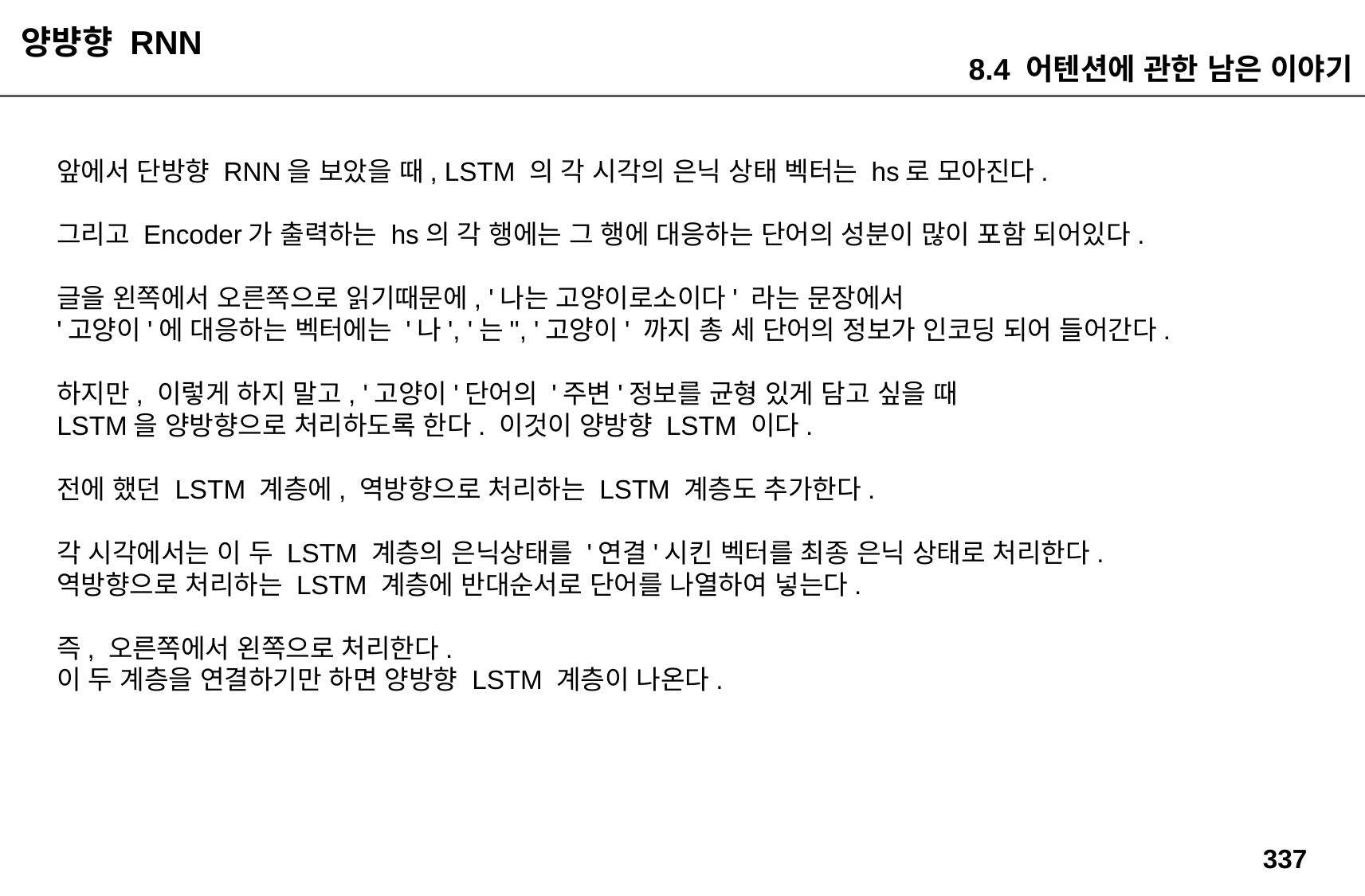

양뱡향 RNN
8.4 어텐션에 관한 남은 이야기
앞에서 단방향 RNN을 보았을 때, LSTM 의 각 시각의 은닉 상태 벡터는 hs로 모아진다.

그리고 Encoder가 출력하는 hs의 각 행에는 그 행에 대응하는 단어의 성분이 많이 포함 되어있다.

글을 왼쪽에서 오른쪽으로 읽기때문에, '나는 고양이로소이다' 라는 문장에서
'고양이'에 대응하는 벡터에는 '나', '는'', '고양이' 까지 총 세 단어의 정보가 인코딩 되어 들어간다.

하지만, 이렇게 하지 말고, '고양이'단어의 '주변'정보를 균형 있게 담고 싶을 때
LSTM을 양방향으로 처리하도록 한다. 이것이 양방향 LSTM 이다.

전에 했던 LSTM 계층에, 역방향으로 처리하는 LSTM 계층도 추가한다.

각 시각에서는 이 두 LSTM 계층의 은닉상태를 '연결'시킨 벡터를 최종 은닉 상태로 처리한다.
역방향으로 처리하는 LSTM 계층에 반대순서로 단어를 나열하여 넣는다.

즉, 오른쪽에서 왼쪽으로 처리한다.
이 두 계층을 연결하기만 하면 양방향 LSTM 계층이 나온다.